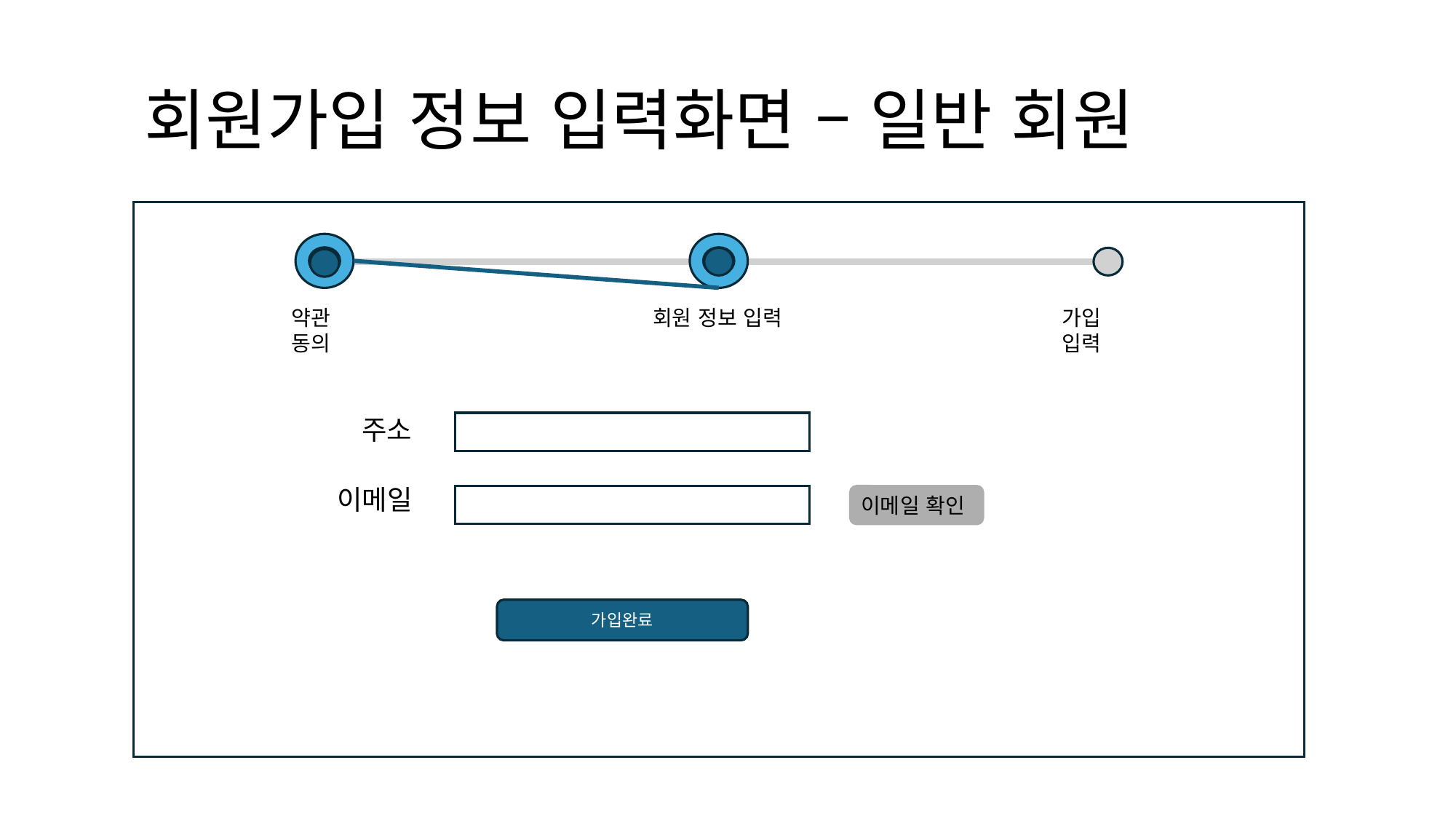

# 회원가입 정보 입력화면 – 일반 회원

약관 동의
회원 정보 입력
가입 입력

주소

이메일

이메일 확인
가입완료